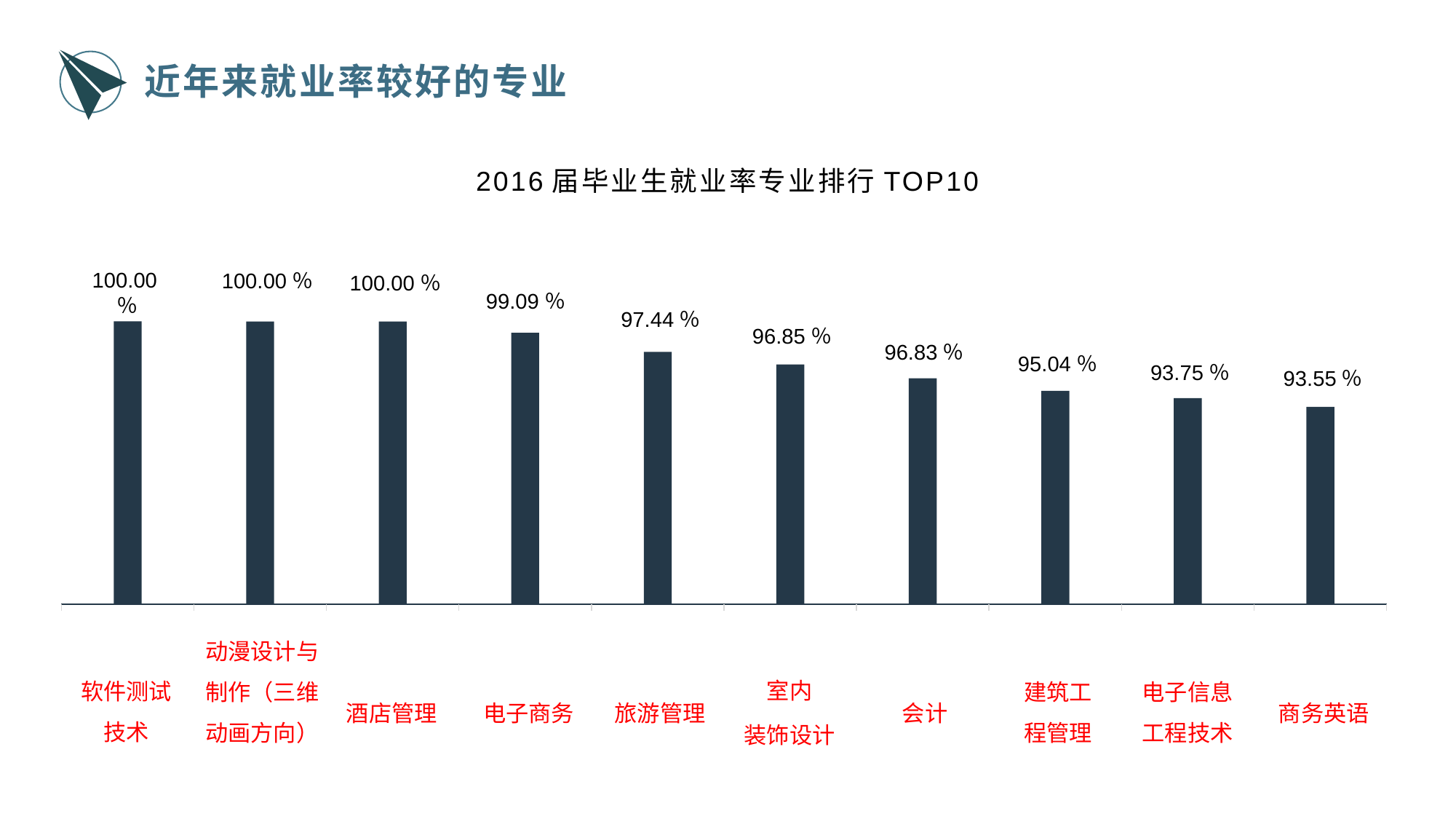

近年来就业率较好的专业
2016届毕业生就业率专业排行TOP10
100.00％
100.00％
100.00％
99.09％
97.44％

96.85％

96.83％
95.04％

93.75％
93.55％

动漫设计与制作（三维动画方向）
室内
装饰设计
建筑工程管理
电子信息工程技术
软件测试技术
酒店管理
电子商务
旅游管理
会计
商务英语